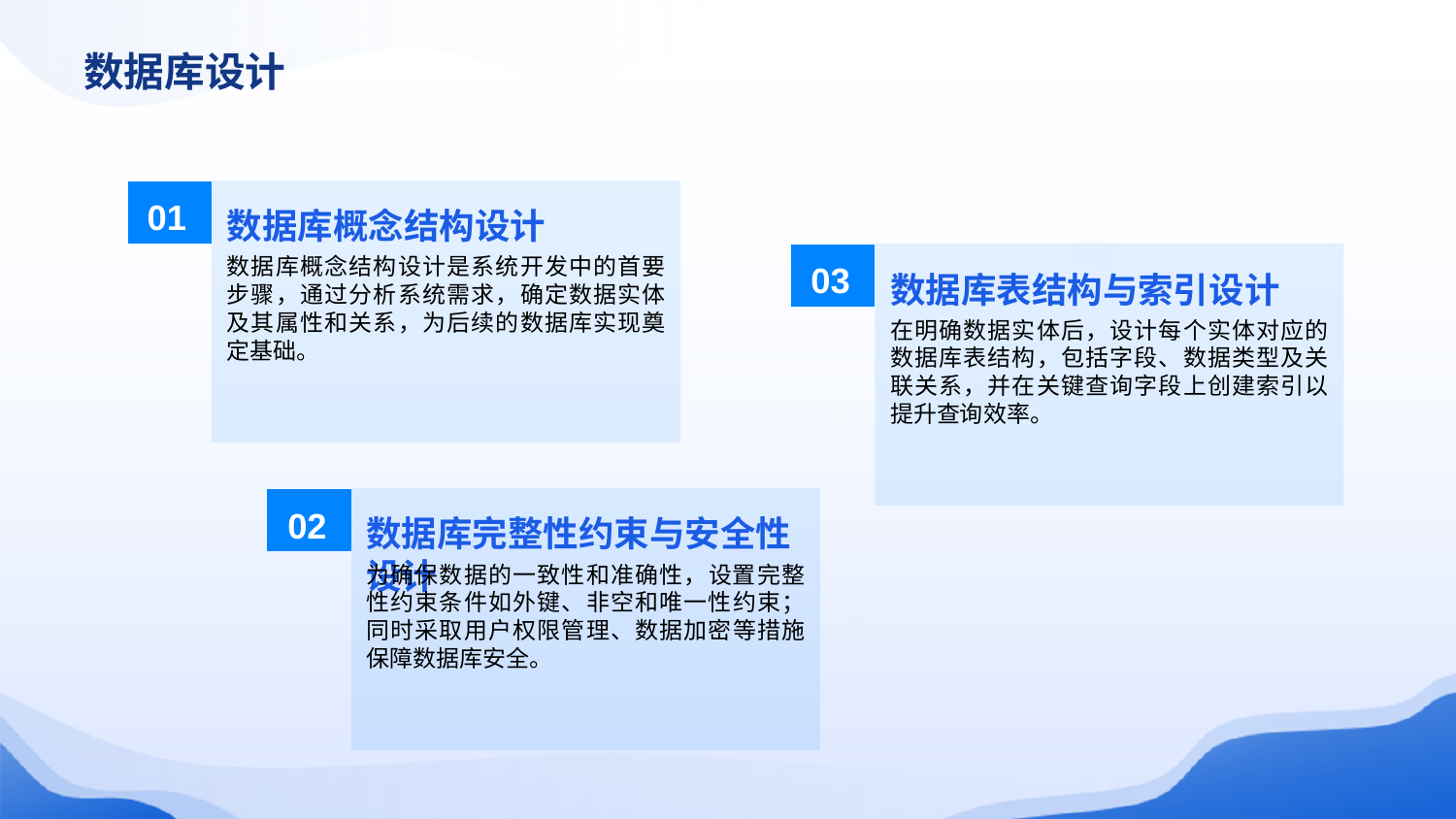

数据库设计
01

数据库概念结构设计
数据库概念结构设计是系统开发中的首要步骤，通过分析系统需求，确定数据实体及其属性和关系，为后续的数据库实现奠定基础。
03

数据库表结构与索引设计
在明确数据实体后，设计每个实体对应的数据库表结构，包括字段、数据类型及关联关系，并在关键查询字段上创建索引以提升查询效率。
02

数据库完整性约束与安全性设计
为确保数据的一致性和准确性，设置完整性约束条件如外键、非空和唯一性约束；同时采取用户权限管理、数据加密等措施保障数据库安全。